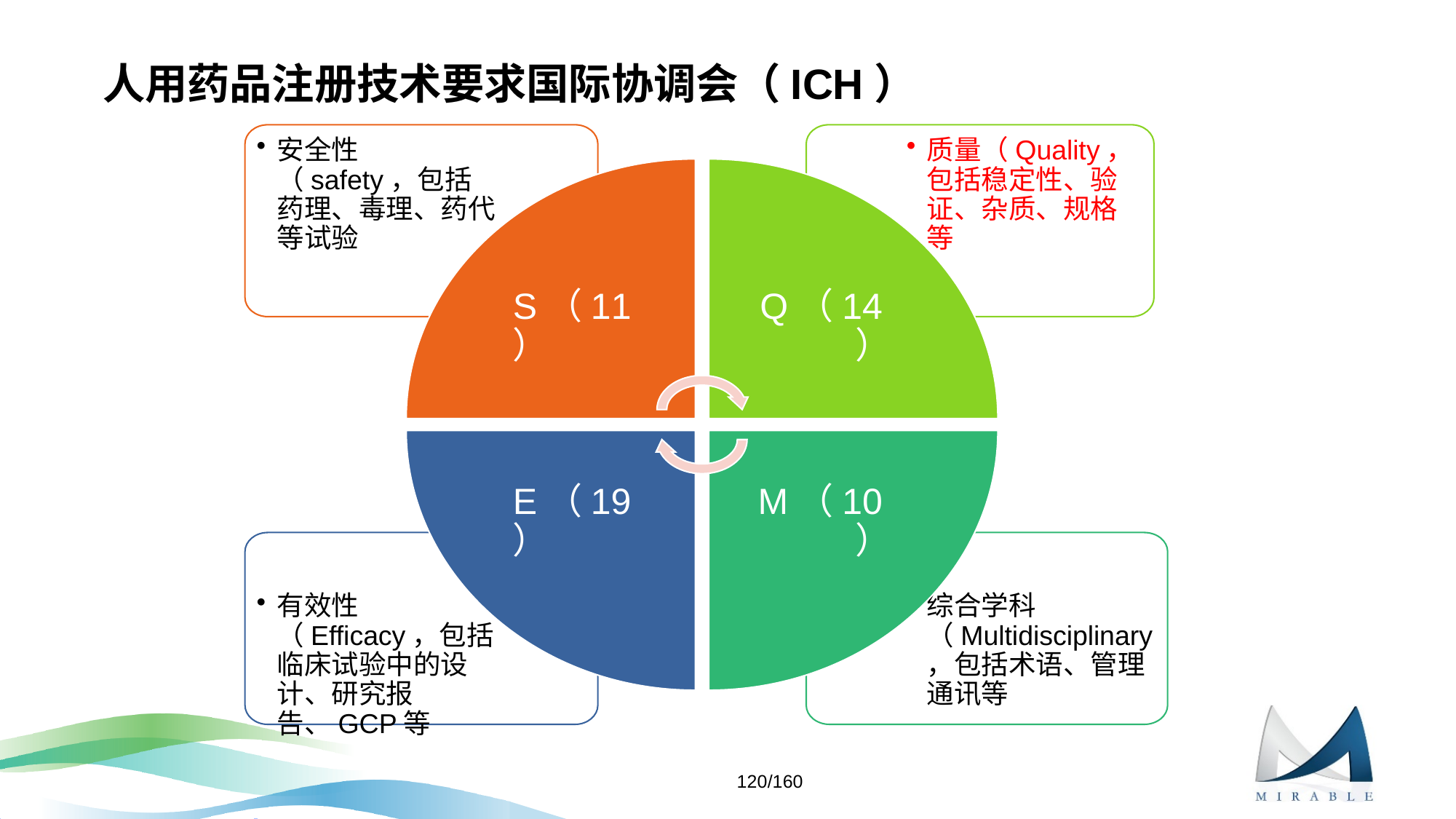

# 人用药品注册技术要求国际协调会（ICH）
安全性（safety，包括药理、毒理、药代等试验
质量（Quality，包括稳定性、验证、杂质、规格等
S（11）
Q（14）

M（10）
E（19）
有效性（Efficacy，包括临床试验中的设计、研究报告、GCP等
综合学科（Multidisciplinary，包括术语、管理通讯等
120/160